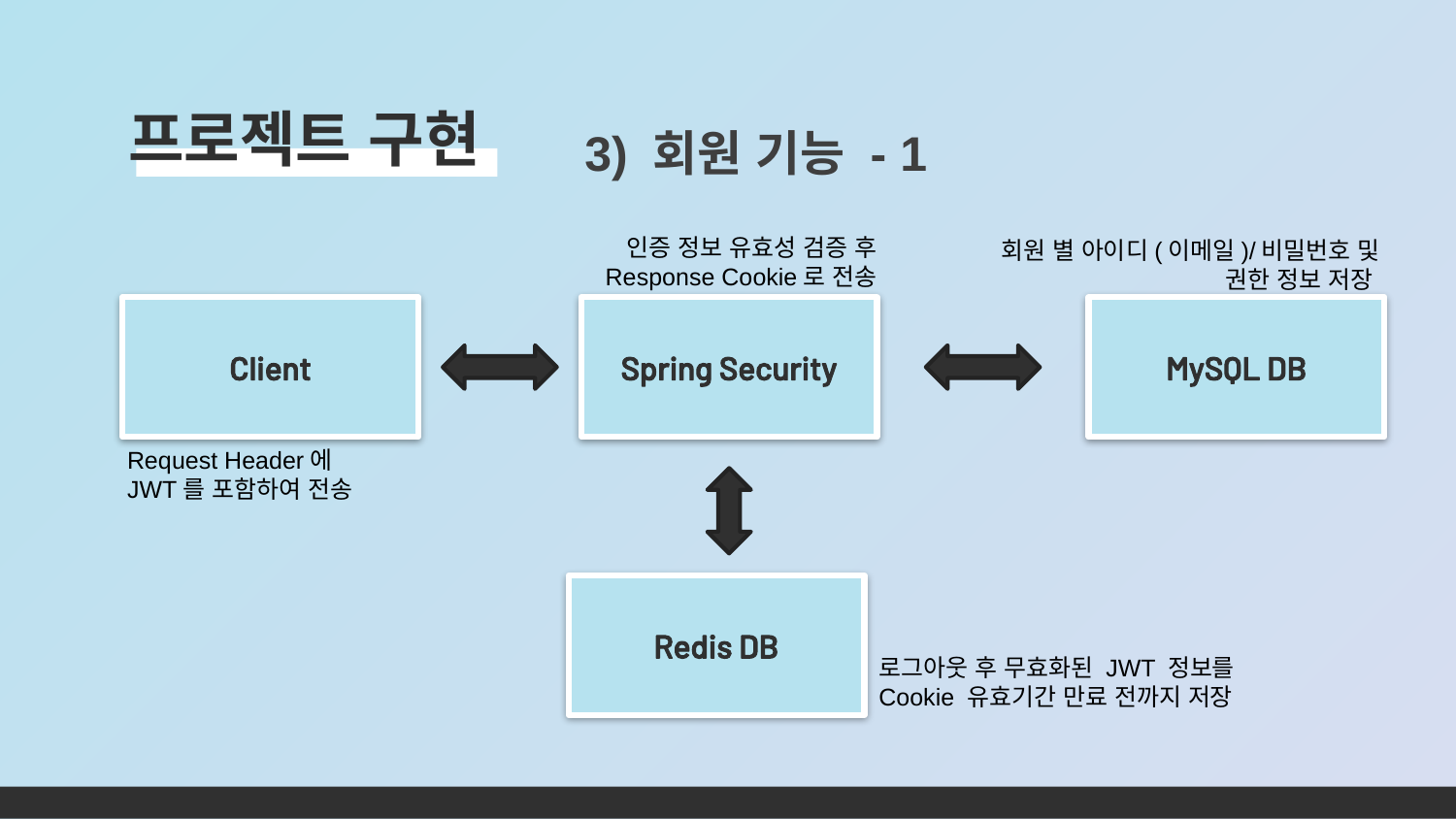

# 프로젝트 구현
3) 회원 기능 - 1

인증 정보 유효성 검증 후
 Response Cookie로 전송
회원 별 아이디(이메일)/비밀번호 및
권한 정보 저장
Client
Spring Security
MySQL DB

Request Header에
JWT를 포함하여 전송

Redis DB
로그아웃 후 무효화된 JWT 정보를
Cookie 유효기간 만료 전까지 저장